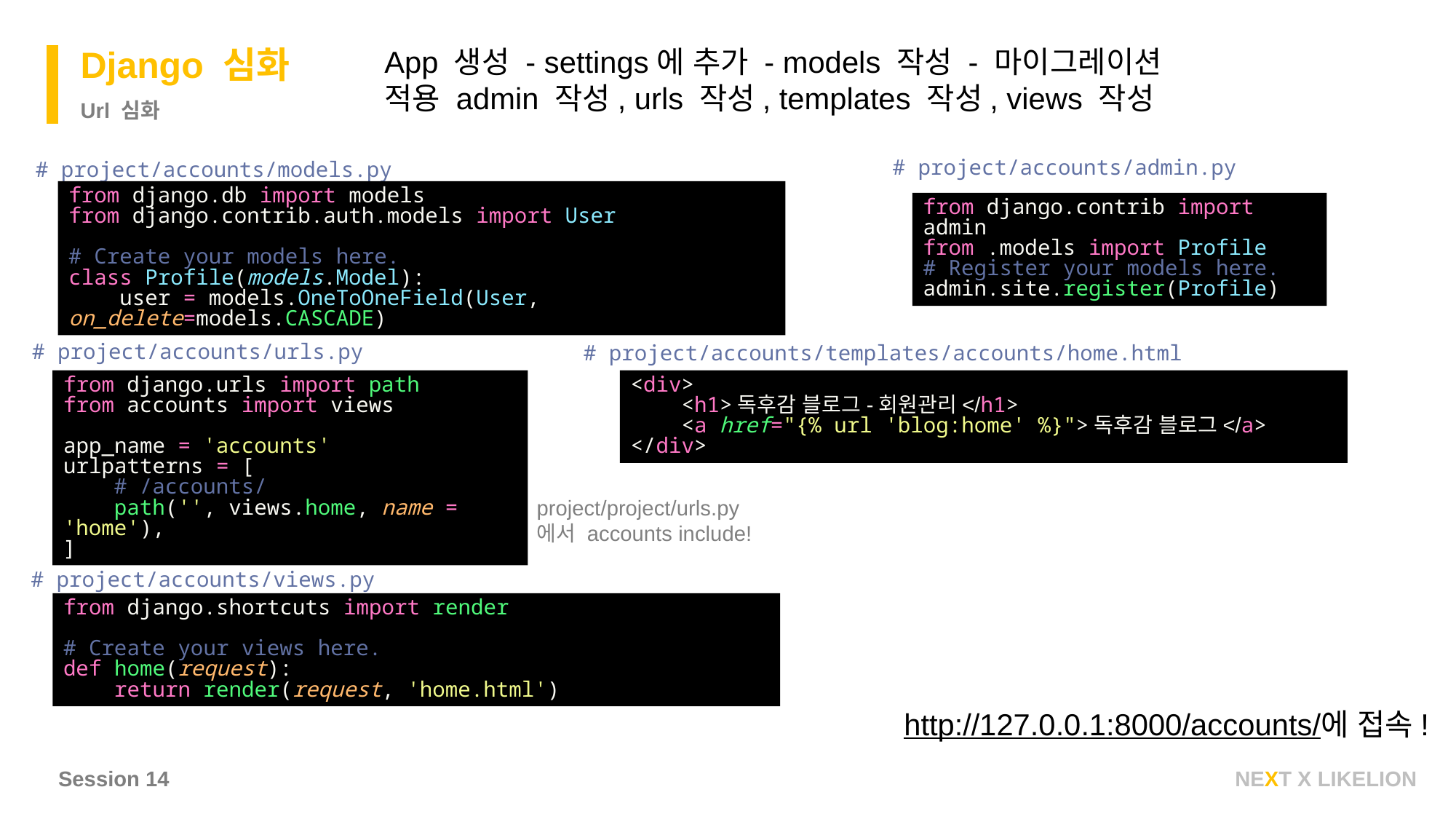

Django 심화
App 생성 - settings에 추가 - models 작성 - 마이그레이션 적용 admin 작성, urls 작성, templates 작성, views 작성

Url 심화
# project/accounts/admin.py
# project/accounts/models.py
from django.db import models
from django.contrib.auth.models import User

# Create your models here.
class Profile(models.Model):
    user = models.OneToOneField(User, on_delete=models.CASCADE)
from django.contrib import admin
from .models import Profile
# Register your models here.
admin.site.register(Profile)
# project/accounts/urls.py
# project/accounts/templates/accounts/home.html
from django.urls import path
from accounts import views

app_name = 'accounts'
urlpatterns = [
    # /accounts/
    path('', views.home, name = 'home'),
]
<div>
    <h1>독후감 블로그-회원관리</h1>
    <a href="{% url 'blog:home' %}">독후감 블로그</a>
</div>
project/project/urls.py 에서 accounts include!
# project/accounts/views.py
from django.shortcuts import render

# Create your views here.
def home(request):
    return render(request, 'home.html')
http://127.0.0.1:8000/accounts/에 접속!
Session 14
NEXT X LIKELION